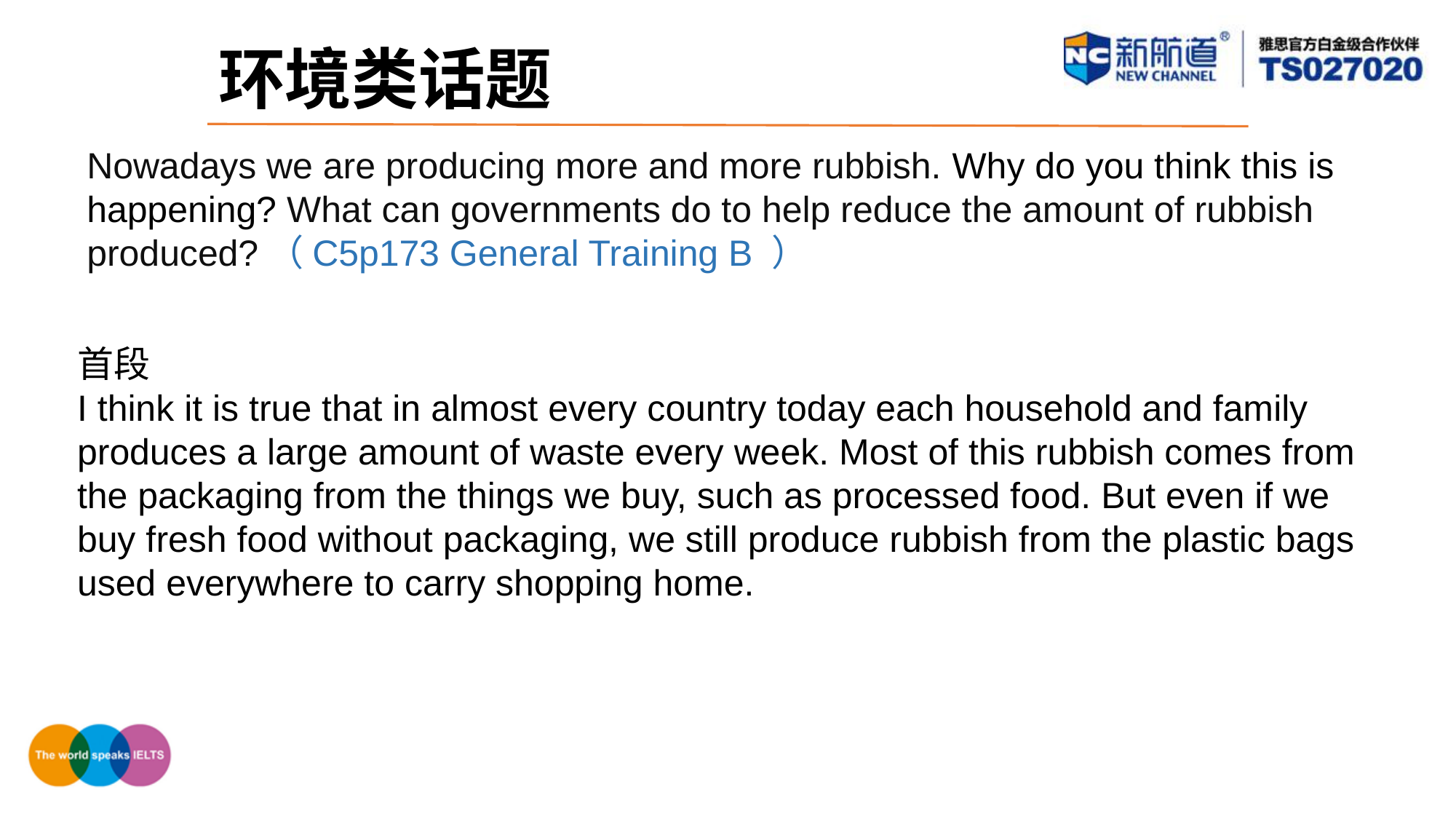

环境类话题
Nowadays we are producing more and more rubbish. Why do you think this is happening? What can governments do to help reduce the amount of rubbish produced?（C5p173 General Training B ）
首段
I think it is true that in almost every country today each household and family produces a large amount of waste every week. Most of this rubbish comes from the packaging from the things we buy, such as processed food. But even if we buy fresh food without packaging, we still produce rubbish from the plastic bags used everywhere to carry shopping home.